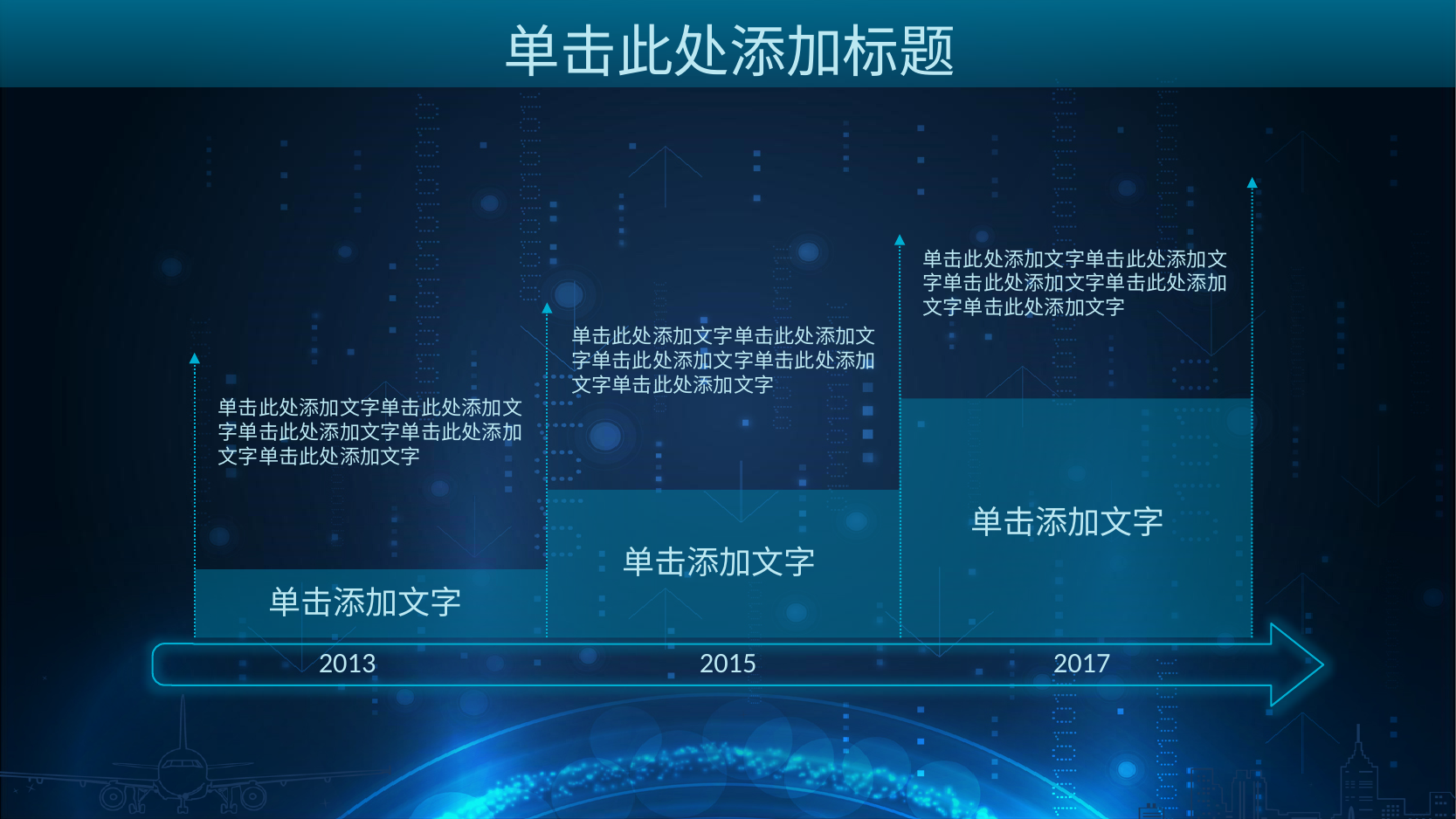

单击此处添加标题
单击此处添加文字单击此处添加文字单击此处添加文字单击此处添加文字单击此处添加文字
单击此处添加文字单击此处添加文字单击此处添加文字单击此处添加文字单击此处添加文字
单击此处添加文字单击此处添加文字单击此处添加文字单击此处添加文字单击此处添加文字

单击添加文字
单击添加文字

单击添加文字

2013
2015
2017